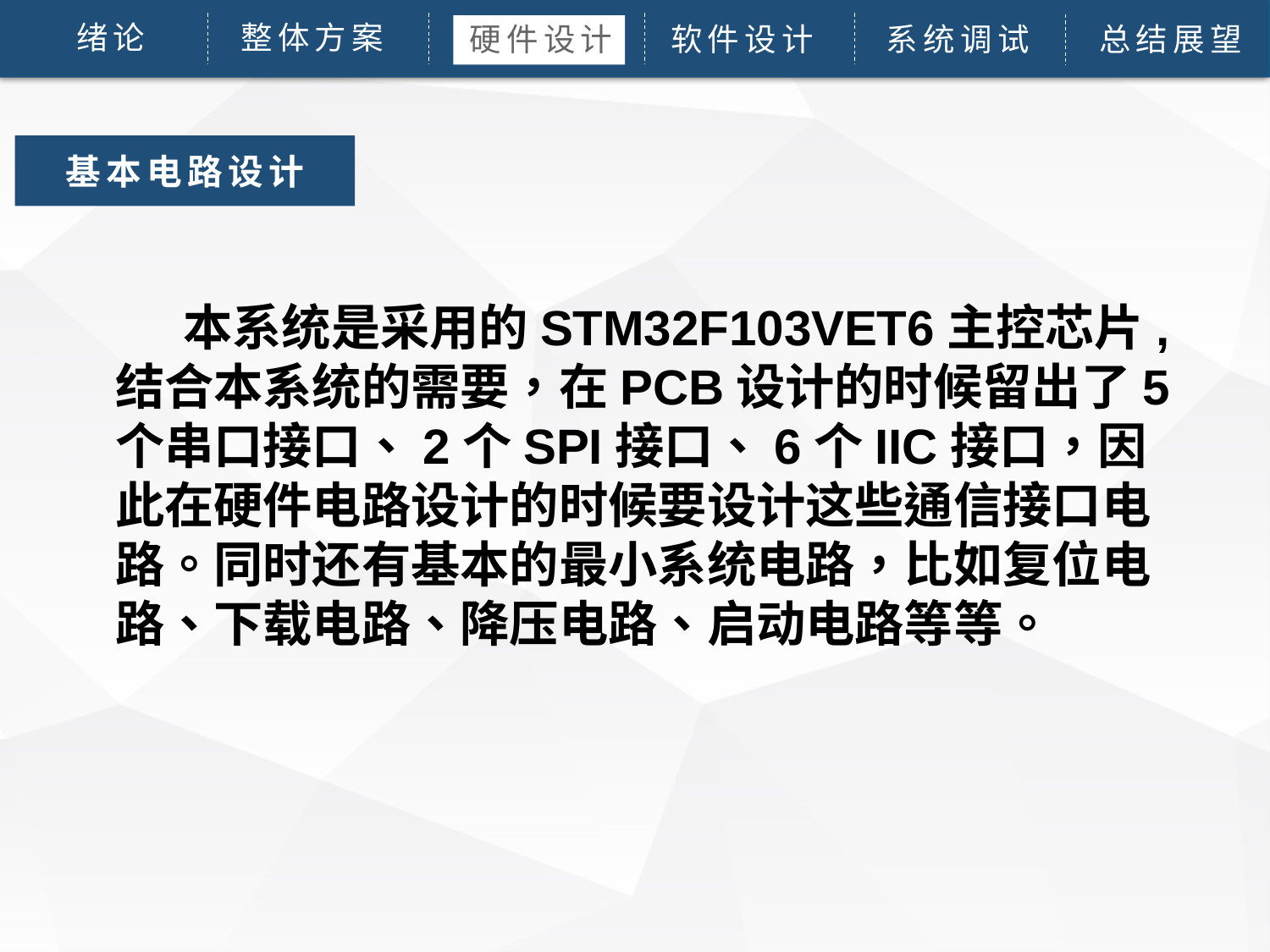

整体方案
   绪论
论文绪论
研究背景
研究方法
硬件设计
研究结果
软件设计
问题讨论
系统调试
论文总结
总结展望

基本电路设计
     本系统是采用的STM32F103VET6主控芯片,结合本系统的需要，在PCB设计的时候留出了5个串口接口、2个SPI接口、6个IIC接口，因此在硬件电路设计的时候要设计这些通信接口电路。同时还有基本的最小系统电路，比如复位电路、下载电路、降压电路、启动电路等等。